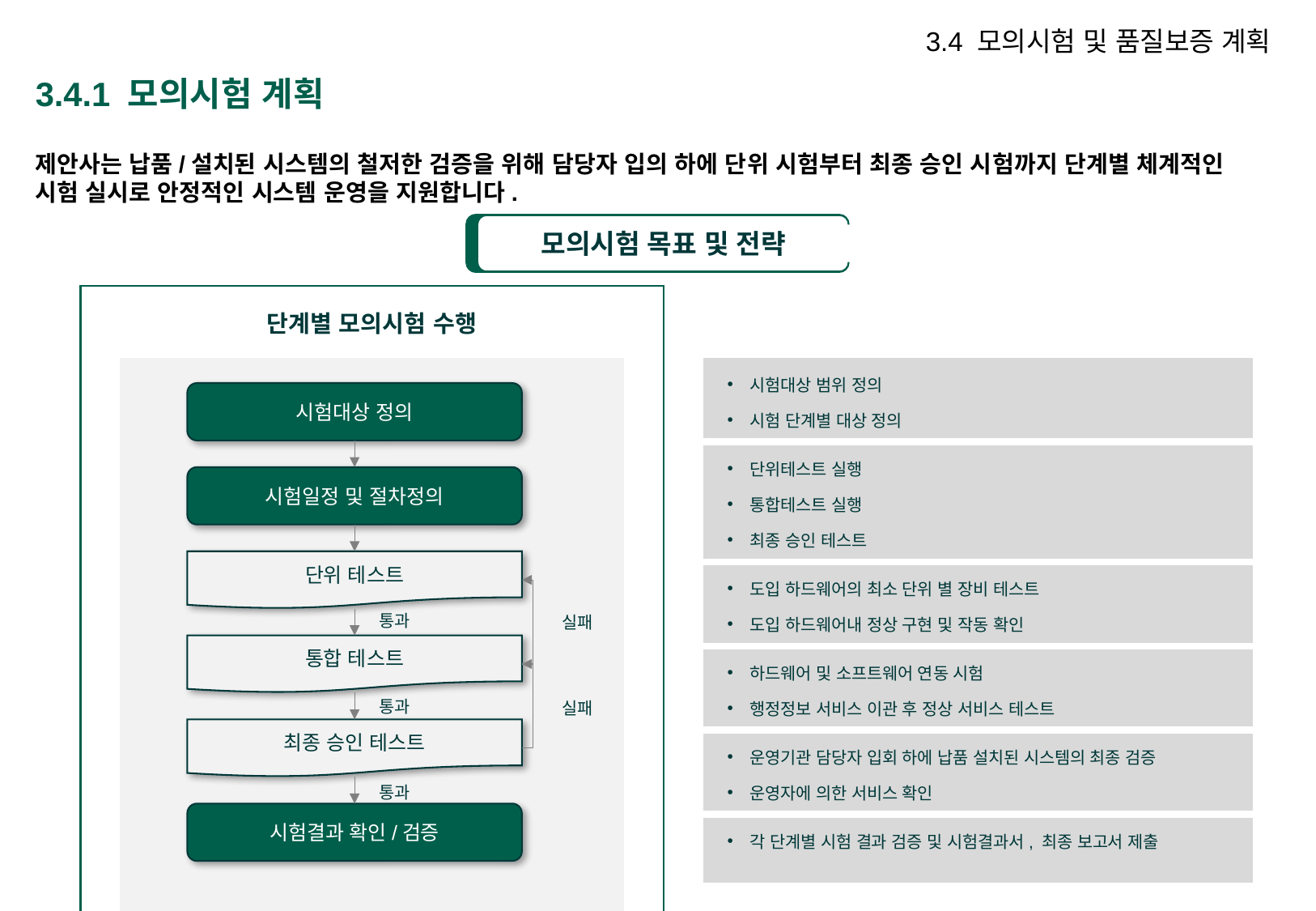

3.4 모의시험 및 품질보증 계획
# 3.4.1 모의시험 계획
제안사는 납품/설치된 시스템의 철저한 검증을 위해 담당자 입의 하에 단위 시험부터 최종 승인 시험까지 단계별 체계적인 시험 실시로 안정적인 시스템 운영을 지원합니다.

모의시험 목표 및 전략
|  | 단계별 모의시험 수행 |  |  |  |
| --- | --- | --- | --- | --- |
|  |  |  |  | 시험대상 범위 정의 시험 단계별 대상 정의 |
|  |  |  |  | 단위테스트 실행 통합테스트 실행 최종 승인 테스트 |
|  |  |  |  | 도입 하드웨어의 최소 단위 별 장비 테스트 도입 하드웨어내 정상 구현 및 작동 확인 |
|  |  |  |  | 하드웨어 및 소프트웨어 연동 시험 행정정보 서비스 이관 후 정상 서비스 테스트 |
|  |  |  |  | 운영기관 담당자 입회 하에 납품 설치된 시스템의 최종 검증 운영자에 의한 서비스 확인 |
|  |  |  |  | 각 단계별 시험 결과 검증 및 시험결과서, 최종 보고서 제출 |
|  |  |  |  |  |
시험대상 정의
시험일정 및 절차정의
단위 테스트
통과
실패
통합 테스트
통과
실패
최종 승인 테스트
통과
시험결과 확인/검증